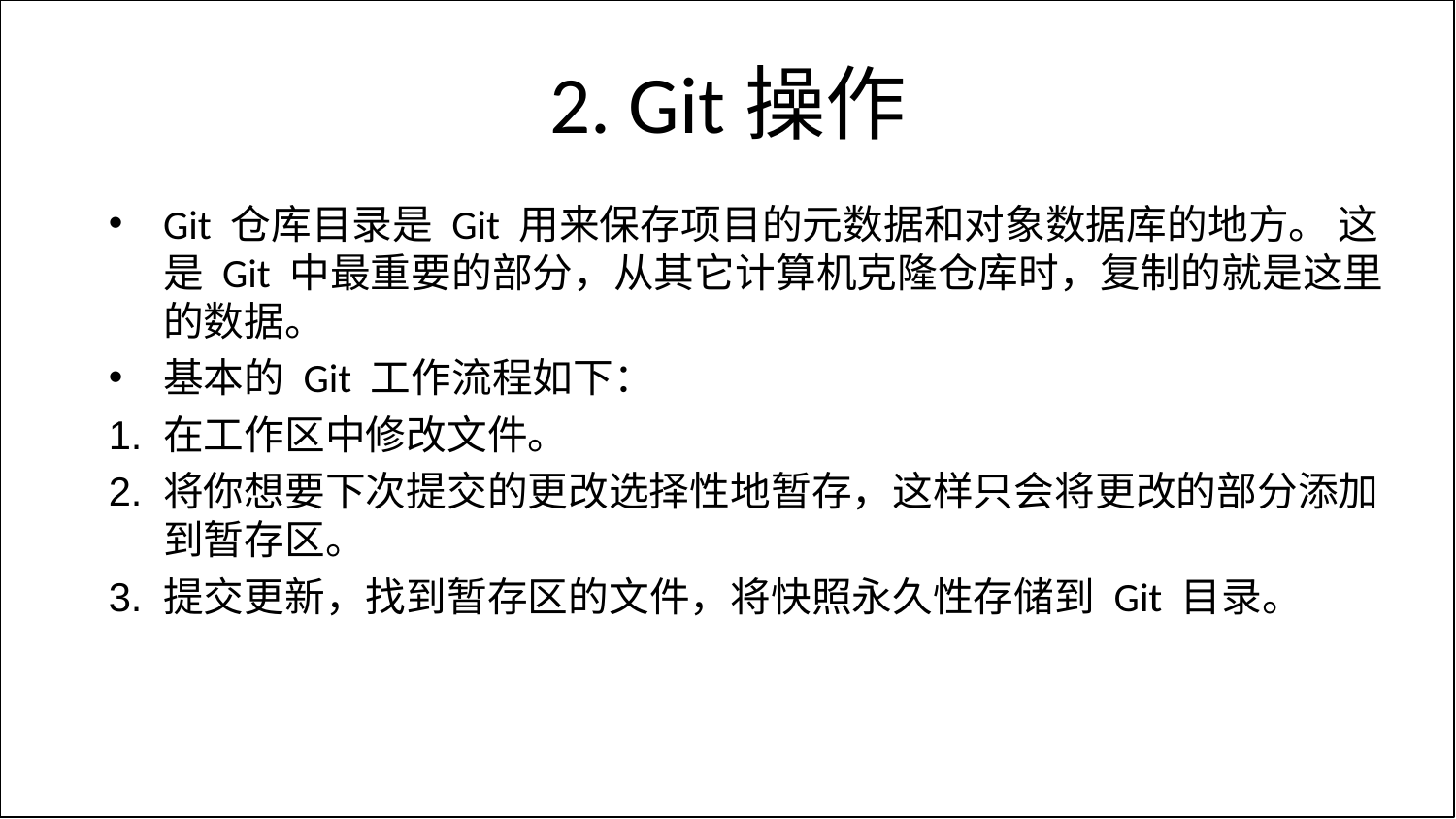

# 2. Git操作
Git 仓库目录是 Git 用来保存项目的元数据和对象数据库的地方。 这是 Git 中最重要的部分，从其它计算机克隆仓库时，复制的就是这里的数据。
基本的 Git 工作流程如下：
在工作区中修改文件。
将你想要下次提交的更改选择性地暂存，这样只会将更改的部分添加到暂存区。
提交更新，找到暂存区的文件，将快照永久性存储到 Git 目录。